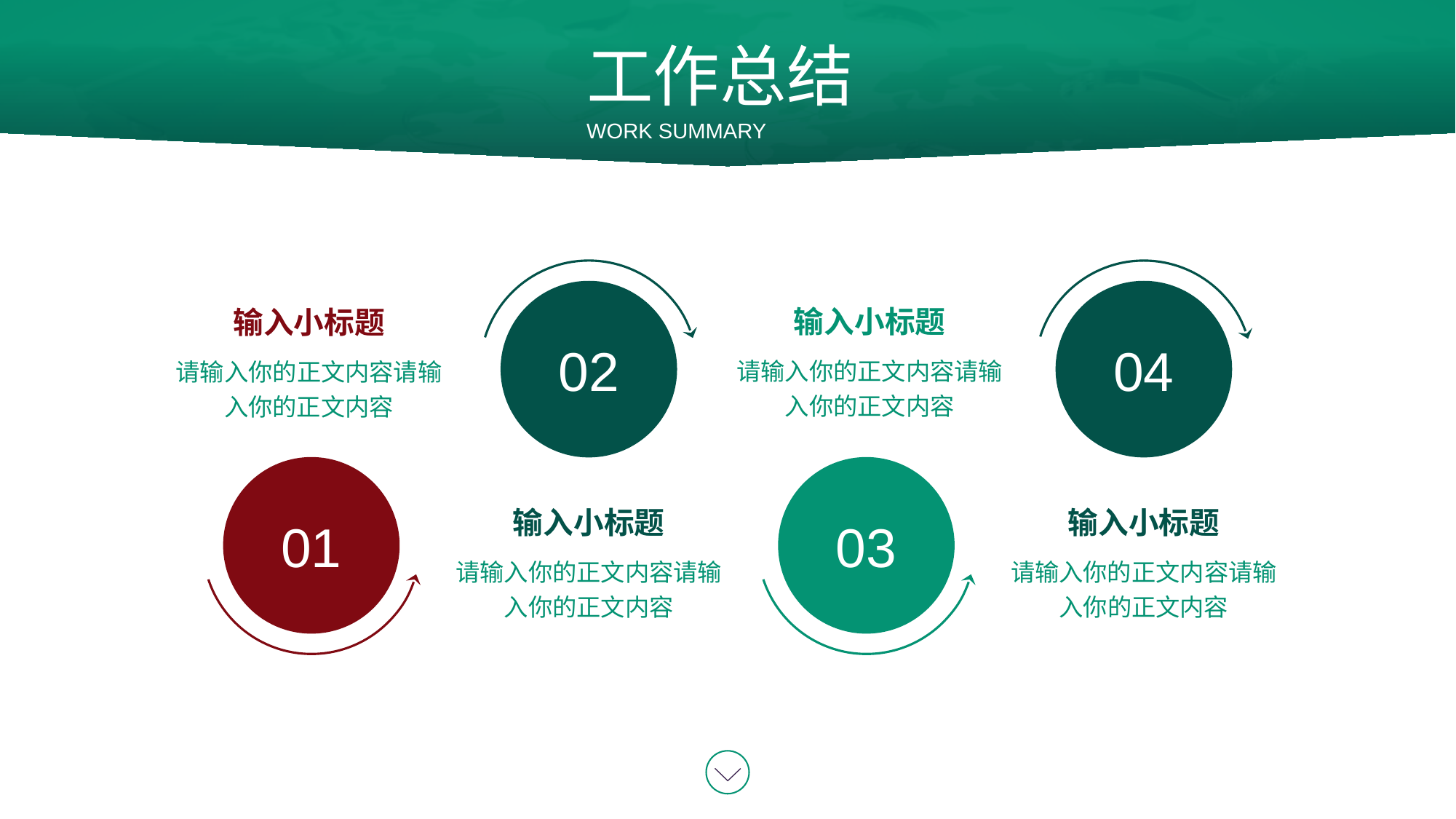

工作总结
WORK SUMMARY

04

02
输入小标题
请输入你的正文内容请输入你的正文内容
输入小标题
请输入你的正文内容请输入你的正文内容

01

03
输入小标题
请输入你的正文内容请输入你的正文内容
输入小标题
请输入你的正文内容请输入你的正文内容